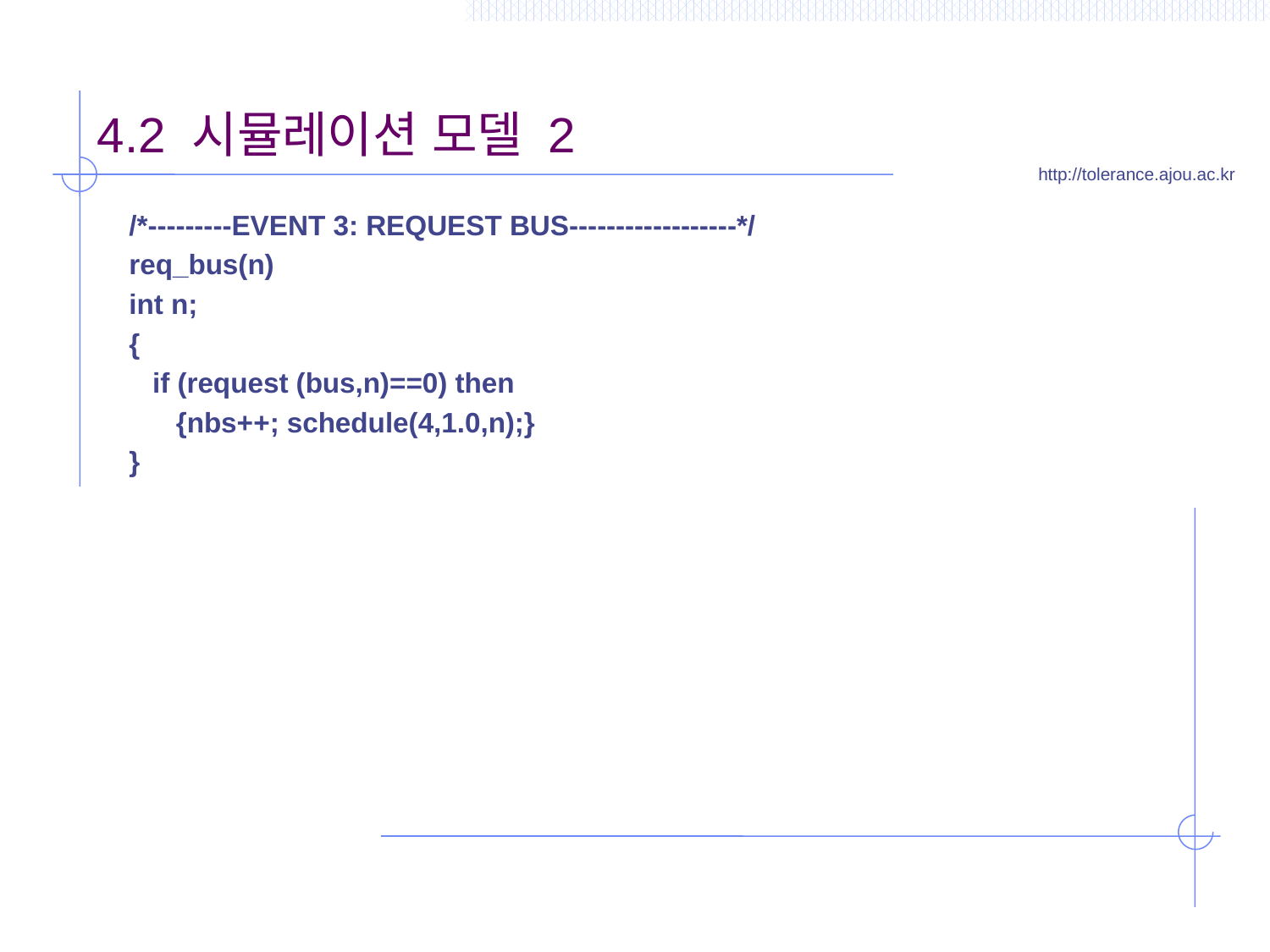

# 4.2 시뮬레이션 모델 2
/*---------EVENT 3: REQUEST BUS------------------*/
req_bus(n)
int n;
{
   if (request (bus,n)==0) then
      {nbs++; schedule(4,1.0,n);}
}